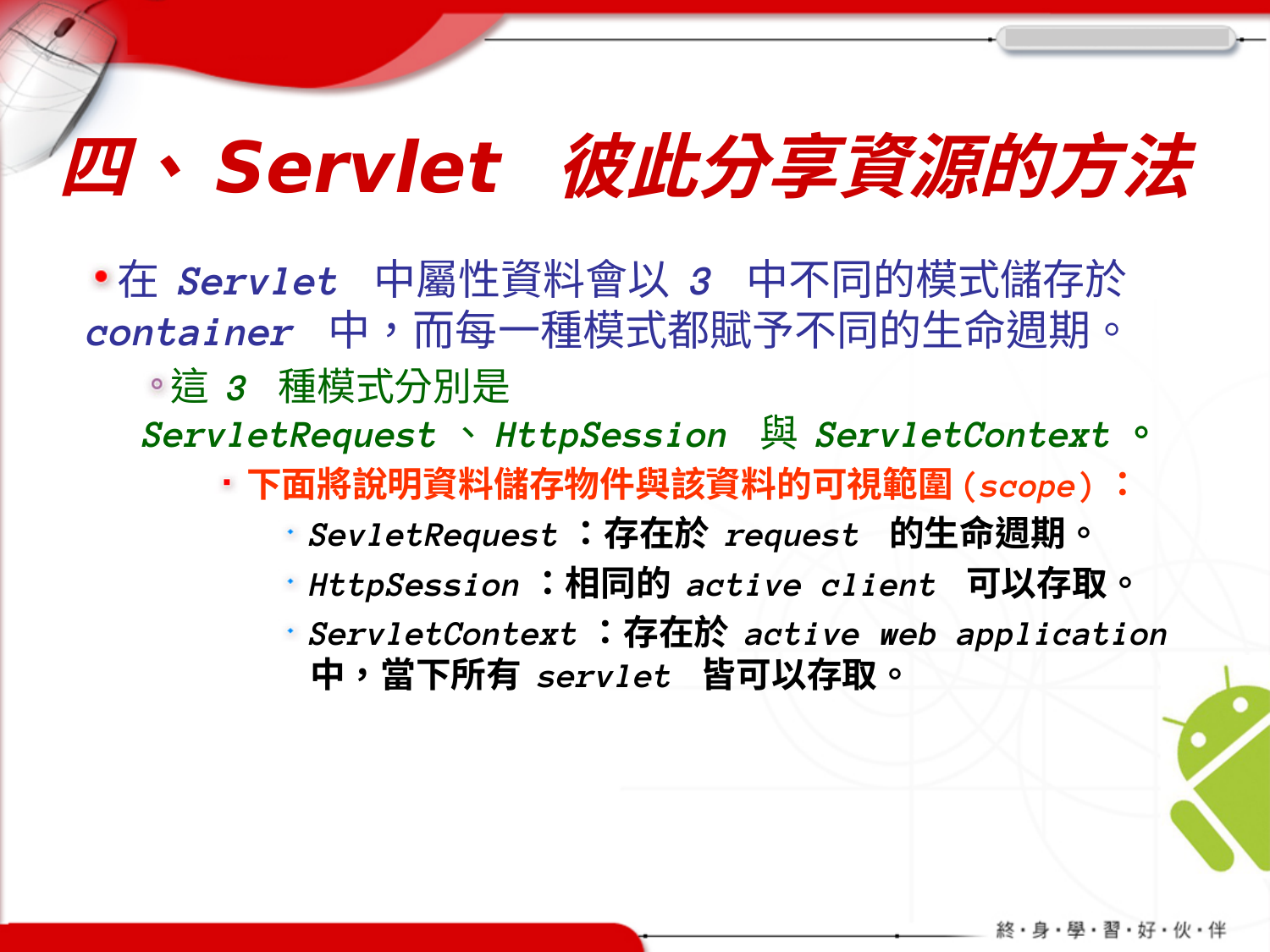

# 四、Servlet 彼此分享資源的方法
在 Servlet 中屬性資料會以 3 中不同的模式儲存於 container 中，而每一種模式都賦予不同的生命週期。
這 3 種模式分別是
ServletRequest、HttpSession 與 ServletContext。
下面將說明資料儲存物件與該資料的可視範圍(scope)：
SevletRequest：存在於 request 的生命週期。
HttpSession：相同的 active client 可以存取。
ServletContext：存在於 active web application 中，當下所有 servlet 皆可以存取。